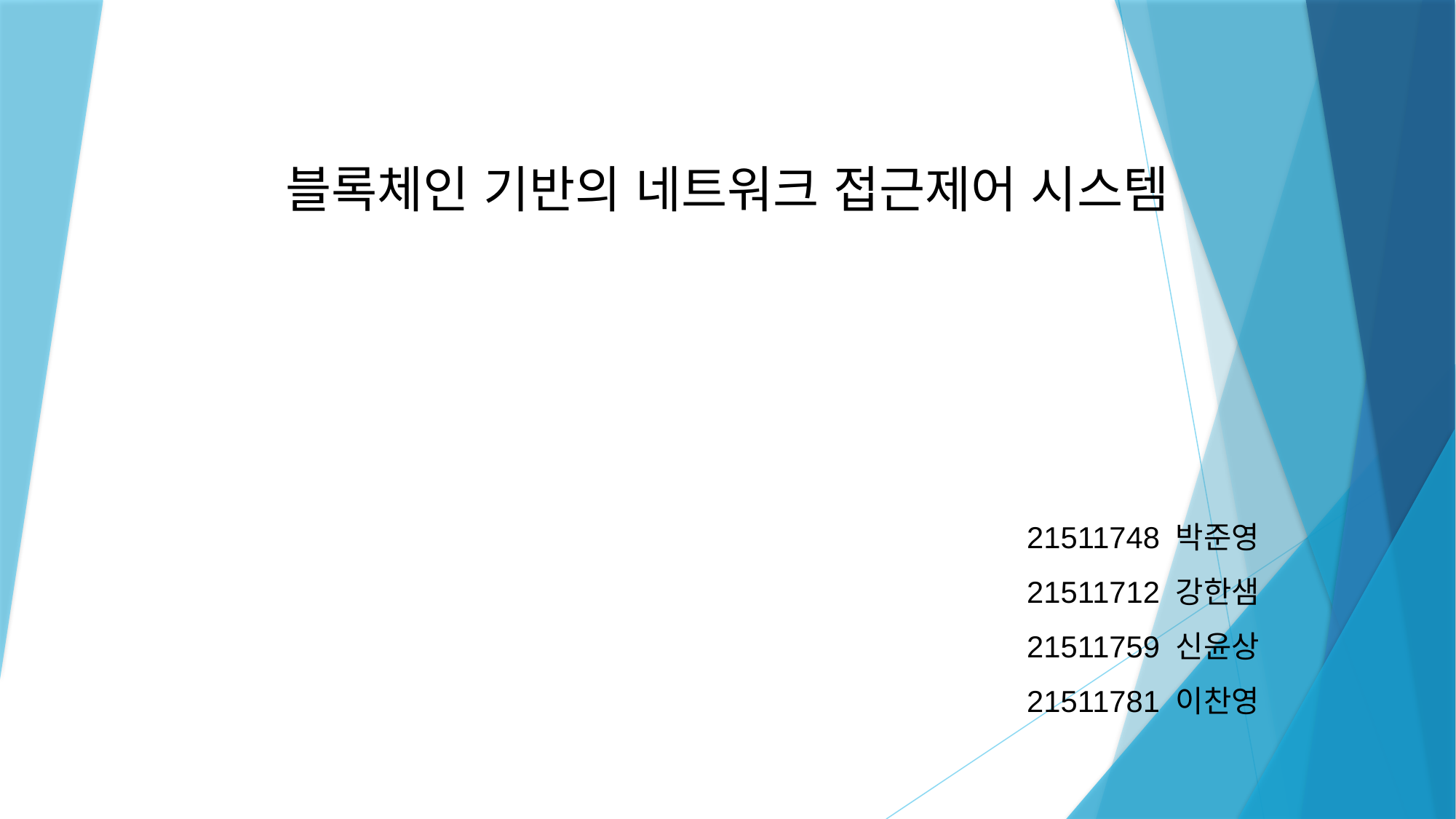

블록체인 기반의 네트워크 접근제어 시스템
21511748 박준영
21511712 강한샘
21511759 신윤상
21511781 이찬영